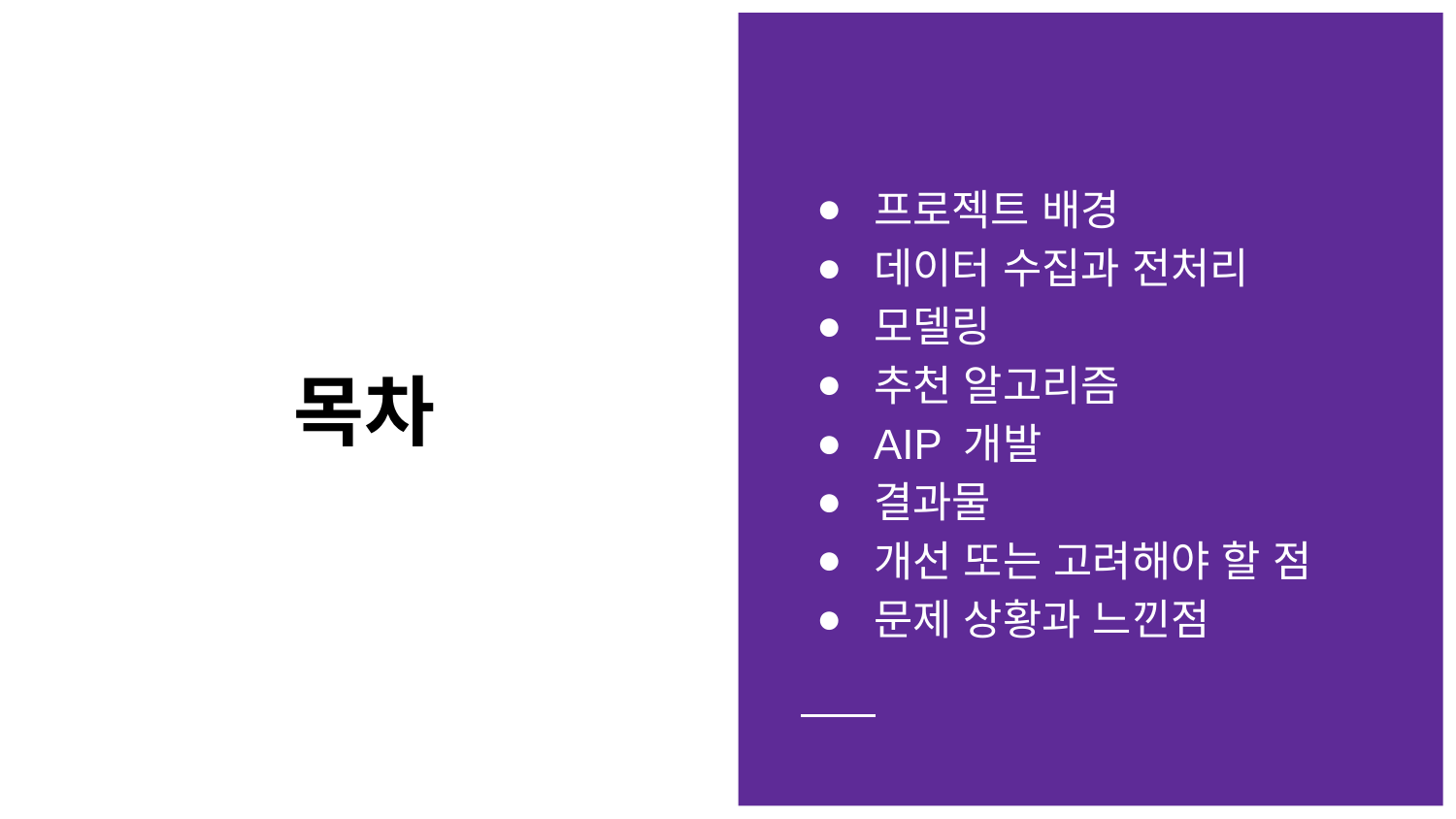

프로젝트 배경
데이터 수집과 전처리
모델링
추천 알고리즘
AIP 개발
결과물
개선 또는 고려해야 할 점
문제 상황과 느낀점
# 목차